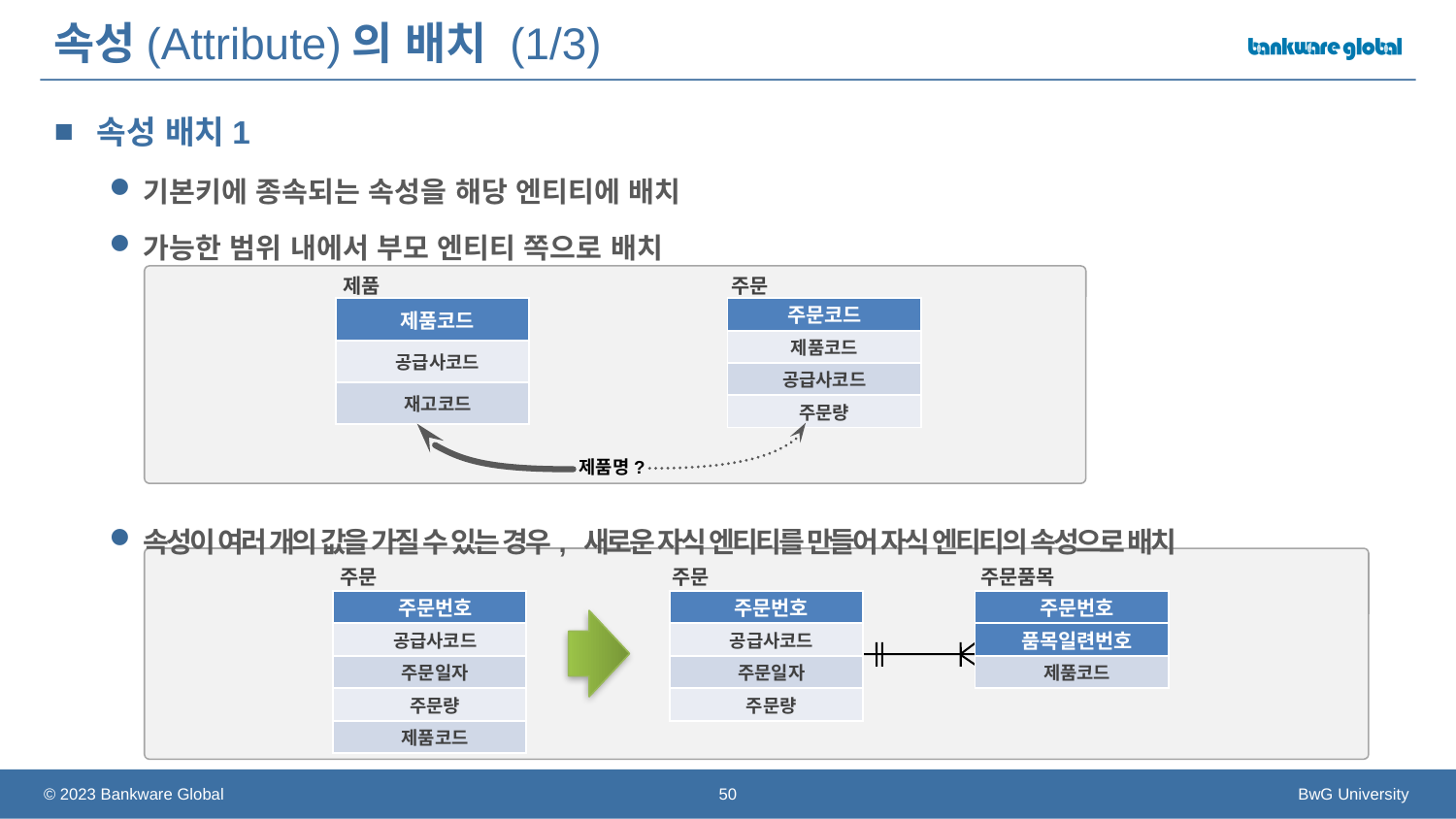

# 속성(Attribute)의 배치 (1/3)
속성 배치1
기본키에 종속되는 속성을 해당 엔티티에 배치
가능한 범위 내에서 부모 엔티티 쪽으로 배치

속성이 여러 개의 값을 가질 수 있는 경우,  새로운 자식 엔티티를 만들어 자식 엔티티의 속성으로 배치

제품
주문
| 제품코드 |
| --- |
| 공급사코드 |
| 재고코드 |
| 주문코드 |
| --- |
| 제품코드 |
| 공급사코드 |
| 주문량 |

제품명?

주문
주문
주문품목
| 주문번호 |
| --- |
| 공급사코드 |
| 주문일자 |
| 주문량 |
| 제품코드 |
| 주문번호 |
| --- |
| 공급사코드 |
| 주문일자 |
| 주문량 |
| 주문번호 |
| --- |
| 품목일련번호 |
| 제품코드 |

50